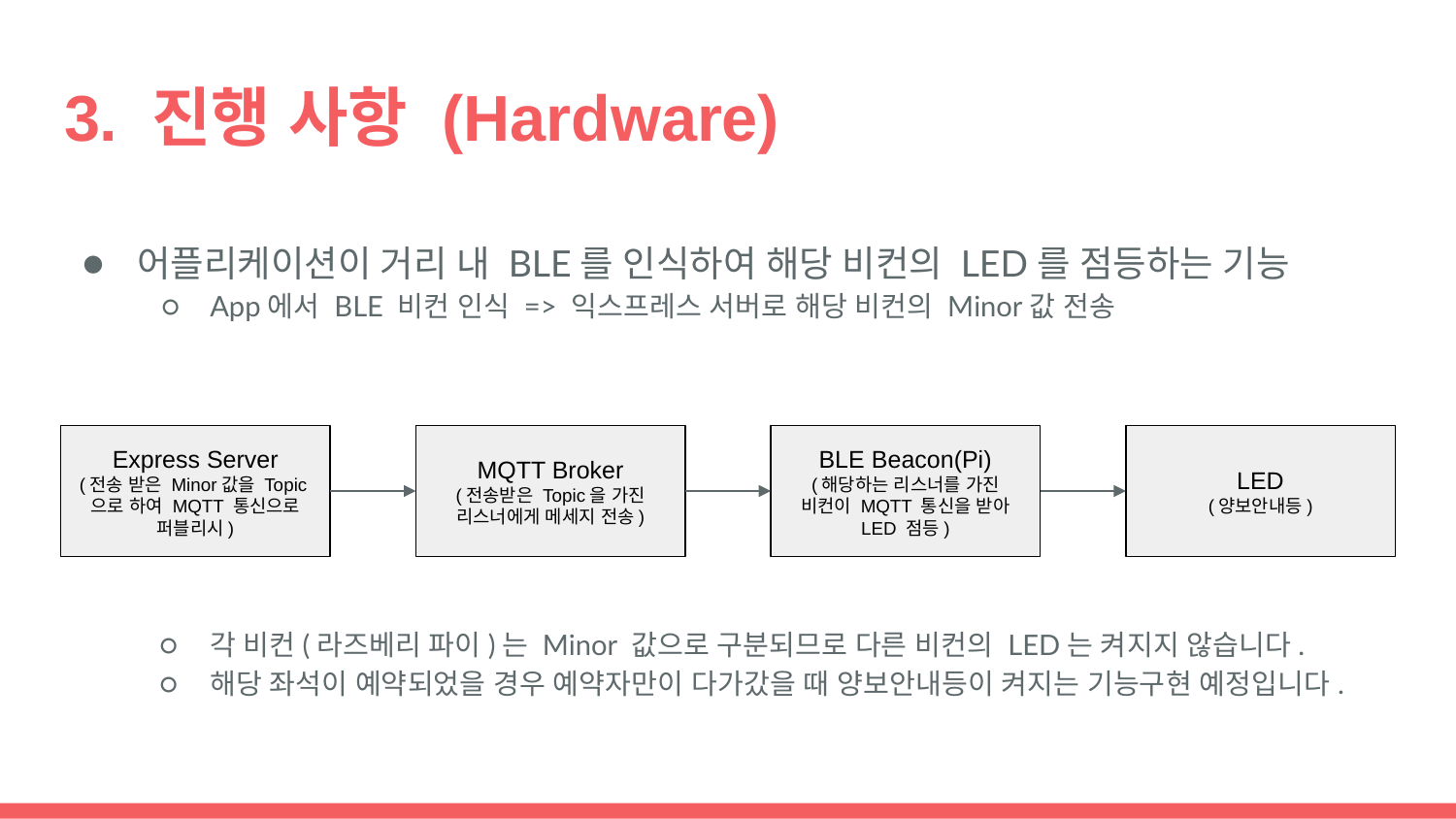

# 3. 진행 사항 (Hardware)
어플리케이션이 거리 내 BLE를 인식하여 해당 비컨의 LED를 점등하는 기능
App에서 BLE 비컨 인식 => 익스프레스 서버로 해당 비컨의 Minor값 전송

각 비컨(라즈베리 파이)는 Minor 값으로 구분되므로 다른 비컨의 LED는 켜지지 않습니다.
해당 좌석이 예약되었을 경우 예약자만이 다가갔을 때 양보안내등이 켜지는 기능구현 예정입니다.

Express Server
(전송 받은 Minor값을 Topic으로 하여 MQTT 통신으로 퍼블리시)
MQTT Broker
(전송받은 Topic을 가진 리스너에게 메세지 전송)
BLE Beacon(Pi)
(해당하는 리스너를 가진 비컨이 MQTT 통신을 받아 LED 점등)
LED
(양보안내등)